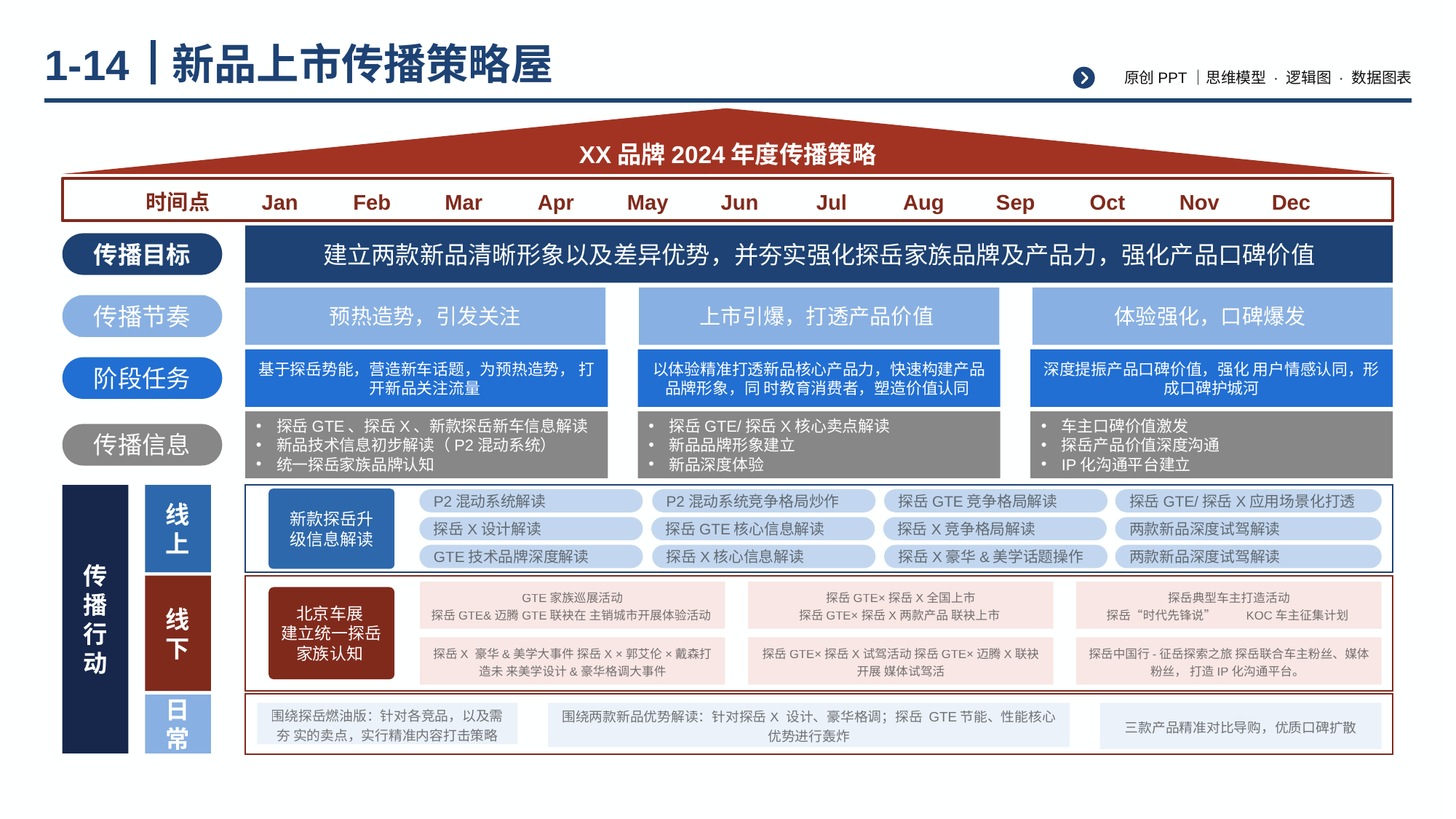

# 新品上市传播策略屋
1-14

XX品牌2024年度传播策略

时间点
Jan
Feb
Mar
Apr
May
Jun
Jul
Aug
Sep
Oct
Nov
Dec
建立两款新品清晰形象以及差异优势，并夯实强化探岳家族品牌及产品力，强化产品口碑价值

传播目标
预热造势，引发关注
上市引爆，打透产品价值
体验强化，口碑爆发

传播节奏
基于探岳势能，营造新车话题，为预热造势， 打开新品关注流量
以体验精准打透新品核心产品力，快速构建产品品牌形象，同 时教育消费者，塑造价值认同
深度提振产品口碑价值，强化 用户情感认同，形成口碑护城河

阶段任务
探岳GTE、探岳X、新款探岳新车信息解读
新品技术信息初步解读（P2混动系统）
统一探岳家族品牌认知
探岳GTE/探岳X核心卖点解读
新品品牌形象建立
新品深度体验
车主口碑价值激发
探岳产品价值深度沟通
IP化沟通平台建立

传播信息
传播行动
线上

新款探岳升 级信息解读
P2混动系统解读
P2混动系统竞争格局炒作
探岳GTE竞争格局解读
探岳GTE/探岳X应用场景化打透
探岳X设计解读
探岳GTE核心信息解读
探岳X竞争格局解读
两款新品深度试驾解读
GTE技术品牌深度解读
探岳X核心信息解读
探岳X豪华&美学话题操作
两款新品深度试驾解读
线下

GTE家族巡展活动
探岳GTE&迈腾GTE联袂在 主销城市开展体验活动
探岳GTE×探岳X全国上市
探岳GTE×探岳X两款产品 联袂上市
探岳典型车主打造活动
探岳“时代先锋说”—— KOC车主征集计划
北京车展
建立统一探岳家族认知
探岳X 豪华&美学大事件 探岳X ×郭艾伦×戴森打造未 来美学设计&豪华格调大事件
探岳GTE×探岳X试驾活动 探岳GTE×迈腾X联袂开展 媒体试驾活
探岳中国行-征岳探索之旅 探岳联合车主粉丝、媒体粉丝， 打造IP化沟通平台。

日常
围绕探岳燃油版：针对各竞品，以及需夯 实的卖点，实行精准内容打击策略
围绕两款新品优势解读：针对探岳X 设计、豪华格调；探岳 GTE节能、性能核心优势进行轰炸
三款产品精准对比导购，优质口碑扩散